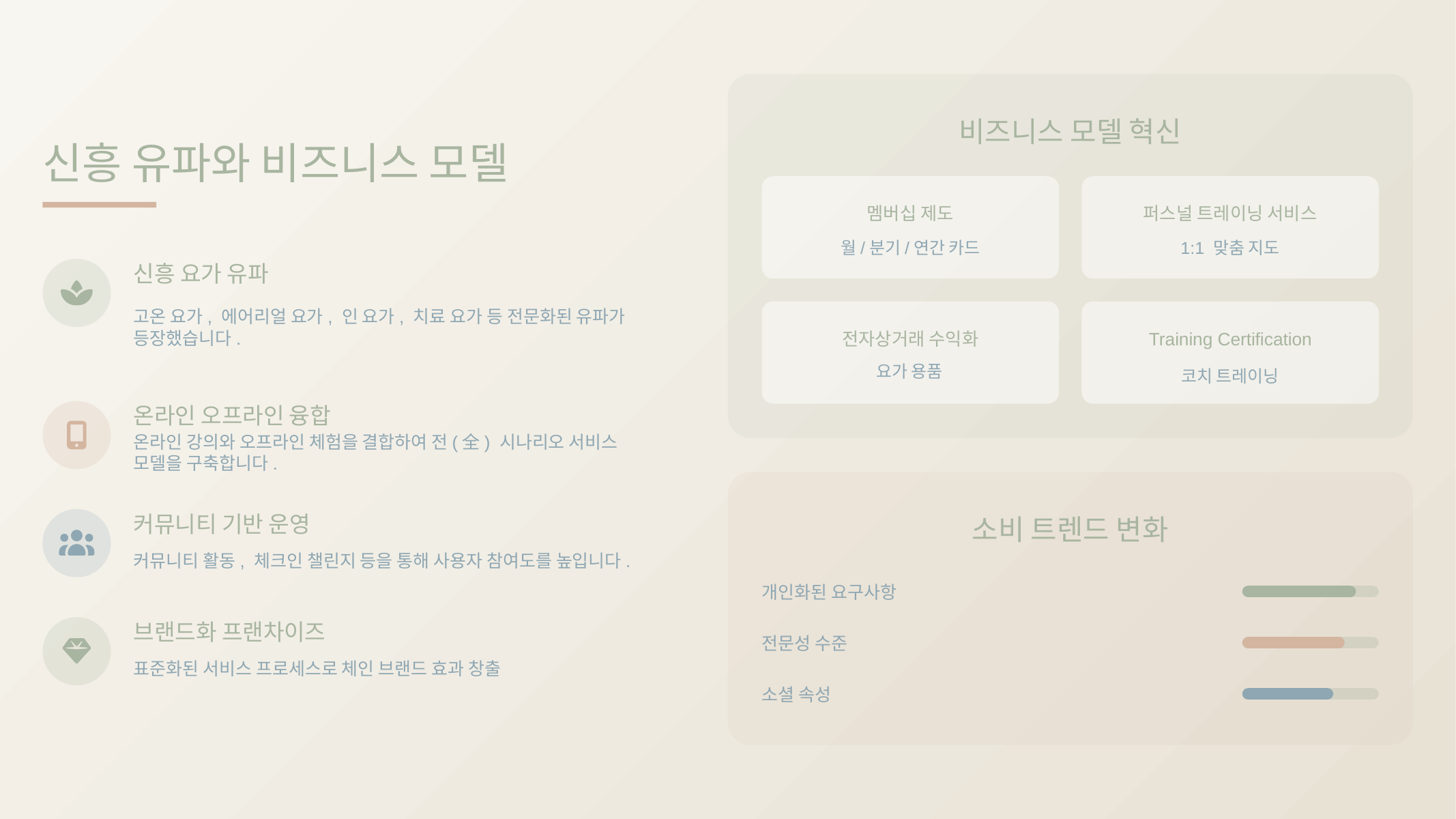

비즈니스 모델 혁신
신흥 유파와 비즈니스 모델

멤버십 제도
퍼스널 트레이닝 서비스

월/분기/연간 카드
1:1 맞춤 지도
신흥 요가 유파

고온 요가, 에어리얼 요가, 인 요가, 치료 요가 등 전문화된 유파가 등장했습니다.

전자상거래 수익화
Training Certification
요가 용품
코치 트레이닝
온라인 오프라인 융합

온라인 강의와 오프라인 체험을 결합하여 전(全) 시나리오 서비스 모델을 구축합니다.

커뮤니티 기반 운영
소비 트렌드 변화

커뮤니티 활동, 체크인 챌린지 등을 통해 사용자 참여도를 높입니다.
개인화된 요구사항

브랜드화 프랜차이즈

전문성 수준

표준화된 서비스 프로세스로 체인 브랜드 효과 창출
소셜 속성